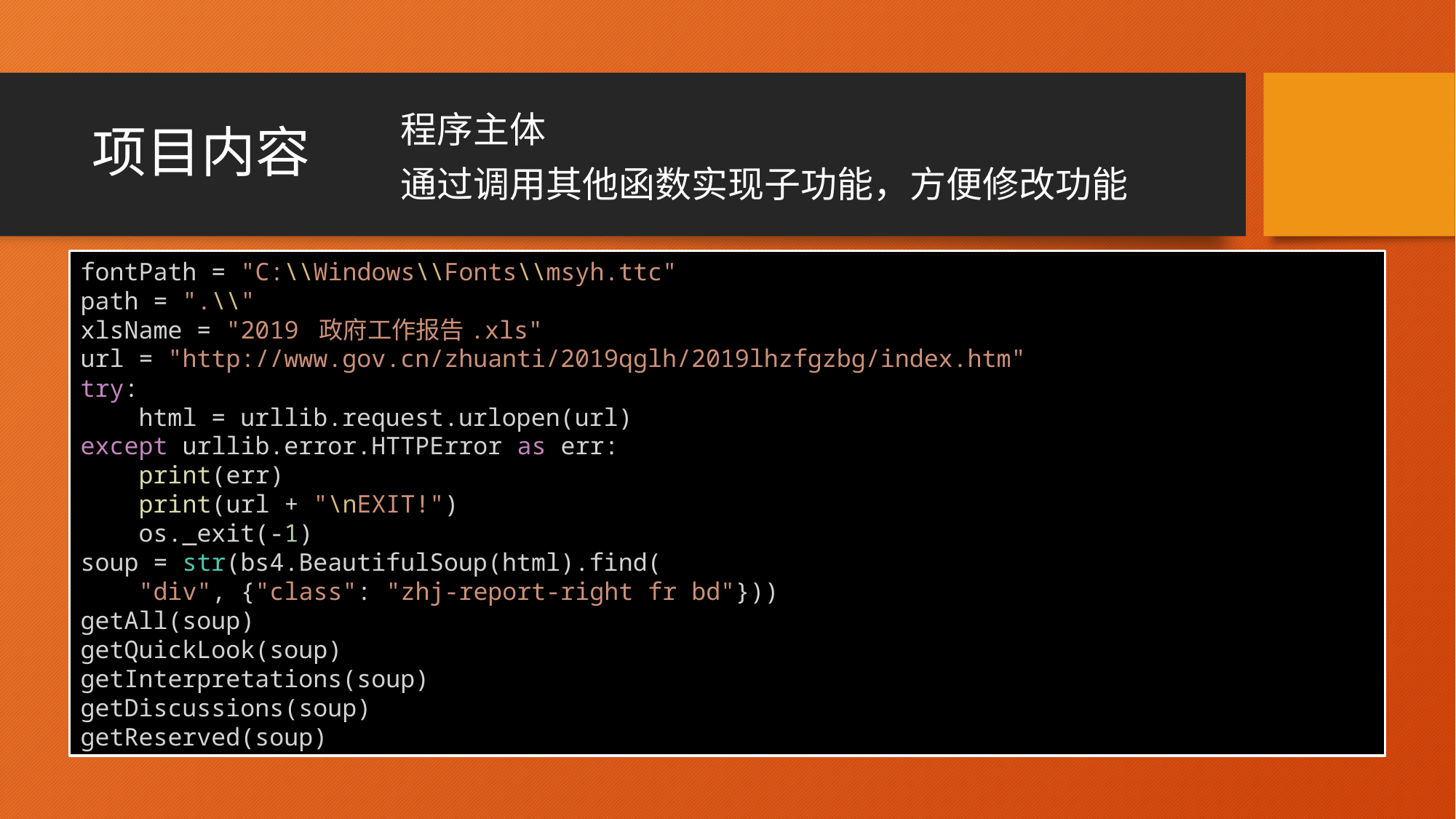

# 项目内容
程序主体
通过调用其他函数实现子功能，方便修改功能
fontPath = "C:\\Windows\\Fonts\\msyh.ttc"
path = ".\\"
xlsName = "2019 政府工作报告.xls"
url = "http://www.gov.cn/zhuanti/2019qglh/2019lhzfgzbg/index.htm"
try:
    html = urllib.request.urlopen(url)
except urllib.error.HTTPError as err:
    print(err)
    print(url + "\nEXIT!")
    os._exit(-1)
soup = str(bs4.BeautifulSoup(html).find(
    "div", {"class": "zhj-report-right fr bd"}))
getAll(soup)
getQuickLook(soup)
getInterpretations(soup)
getDiscussions(soup)
getReserved(soup)